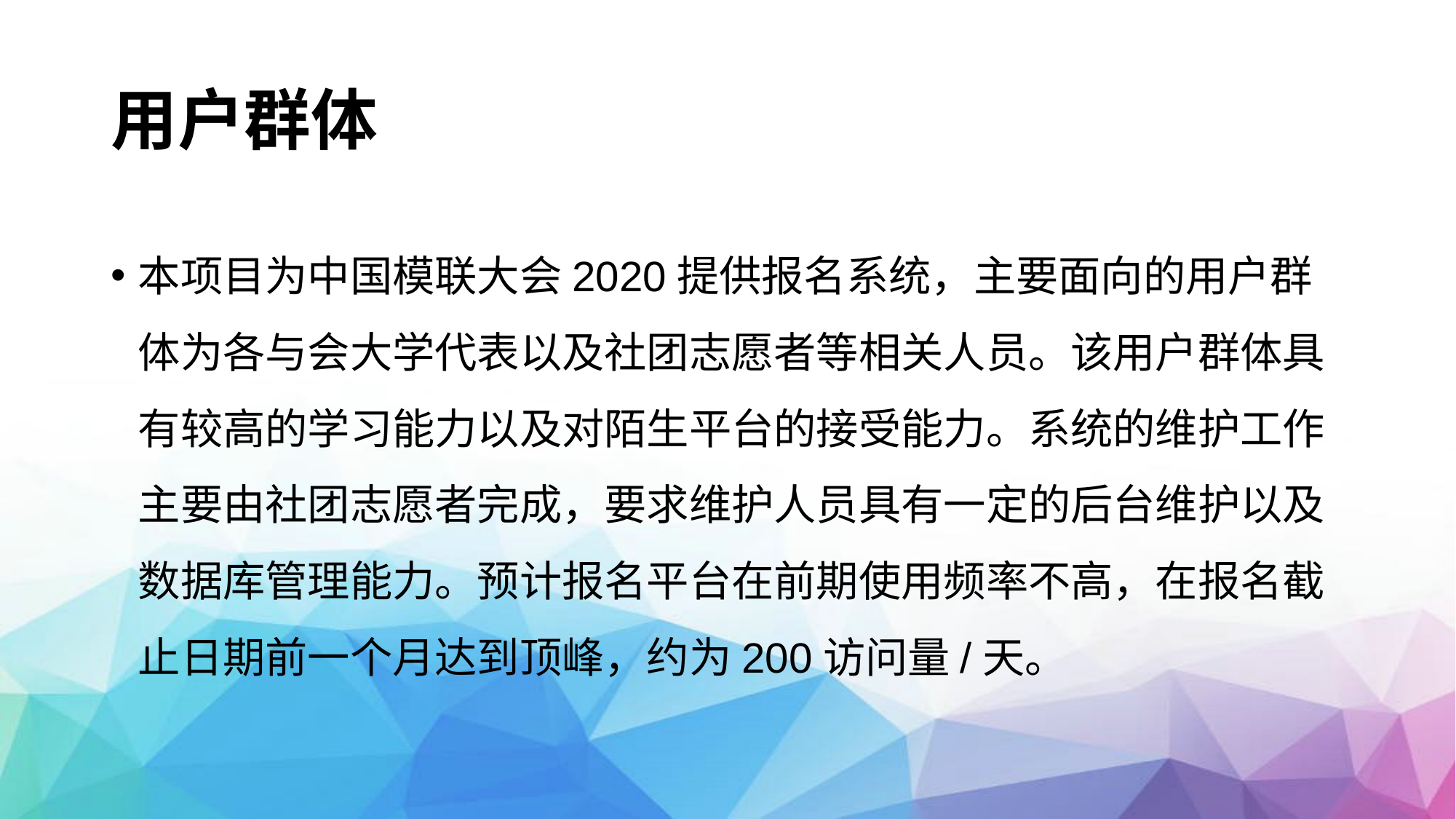

# 用户群体
本项目为中国模联大会2020提供报名系统，主要面向的用户群体为各与会大学代表以及社团志愿者等相关人员。该用户群体具有较高的学习能力以及对陌生平台的接受能力。系统的维护工作主要由社团志愿者完成，要求维护人员具有一定的后台维护以及数据库管理能力。预计报名平台在前期使用频率不高，在报名截止日期前一个月达到顶峰，约为200访问量/天。